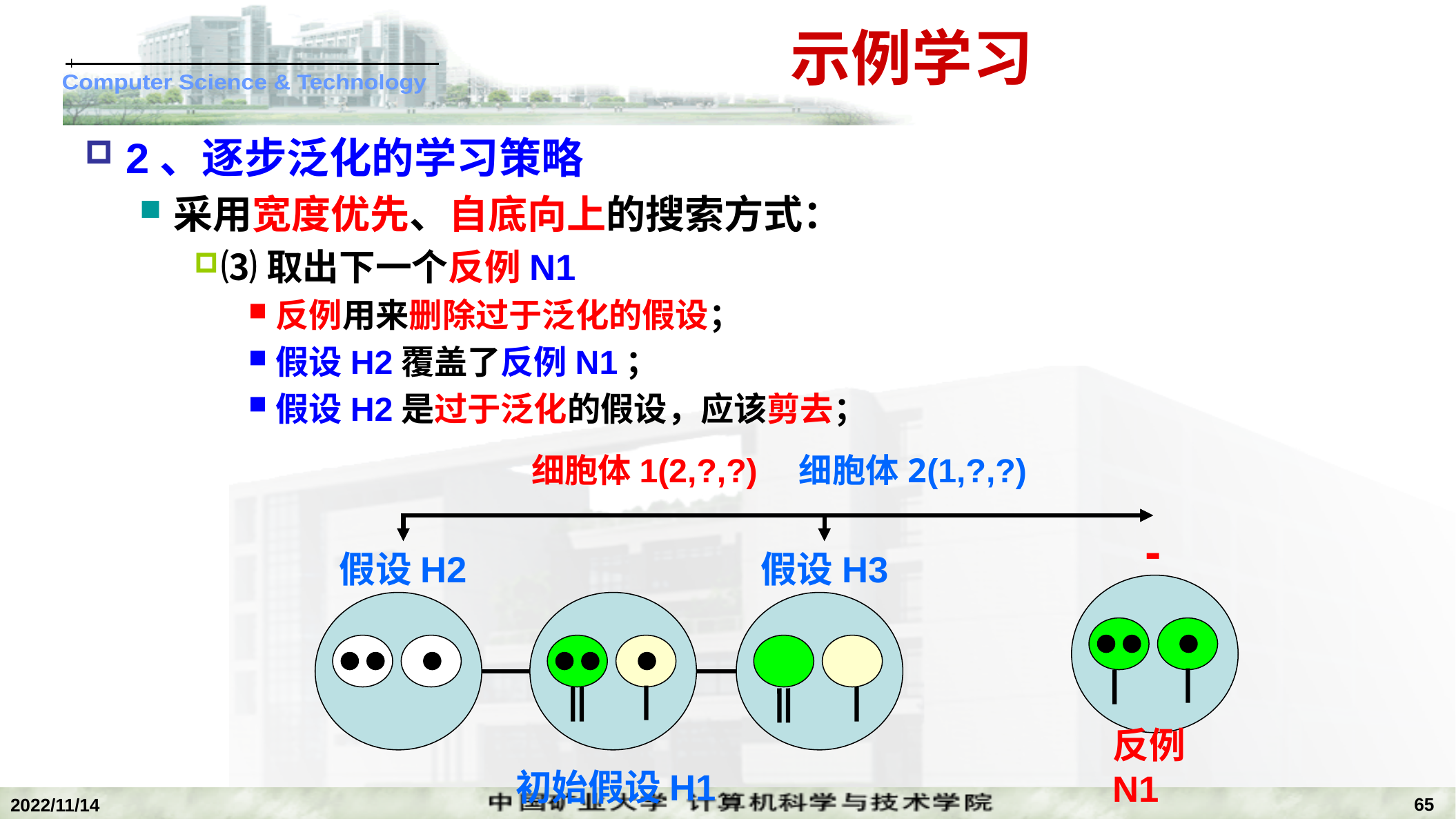

# 示例学习
2、逐步泛化的学习策略
采用宽度优先、自底向上的搜索方式：
⑶取出下一个反例N1
反例用来删除过于泛化的假设；
假设H2覆盖了反例N1；
假设H2是过于泛化的假设，应该剪去；
细胞体1(2,?,?)　细胞体2(1,?,?)
-

反例N1
假设H3

假设H2

初始假设H1
65
2022/11/14